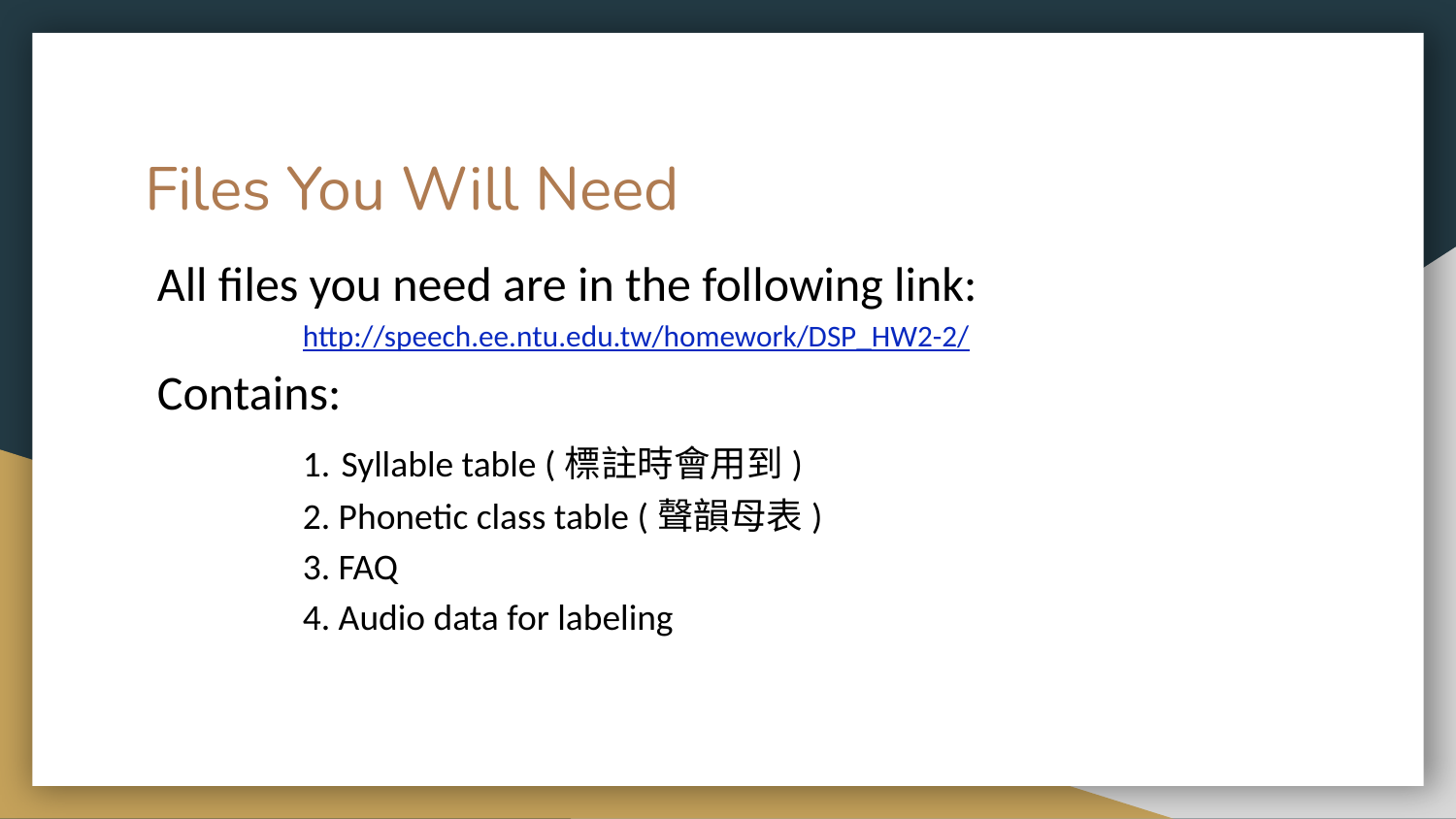

# Files You Will Need
All files you need are in the following link:
	http://speech.ee.ntu.edu.tw/homework/DSP_HW2-2/
Contains:
	1. Syllable table (標註時會用到)
	2. Phonetic class table (聲韻母表)
	3. FAQ
	4. Audio data for labeling